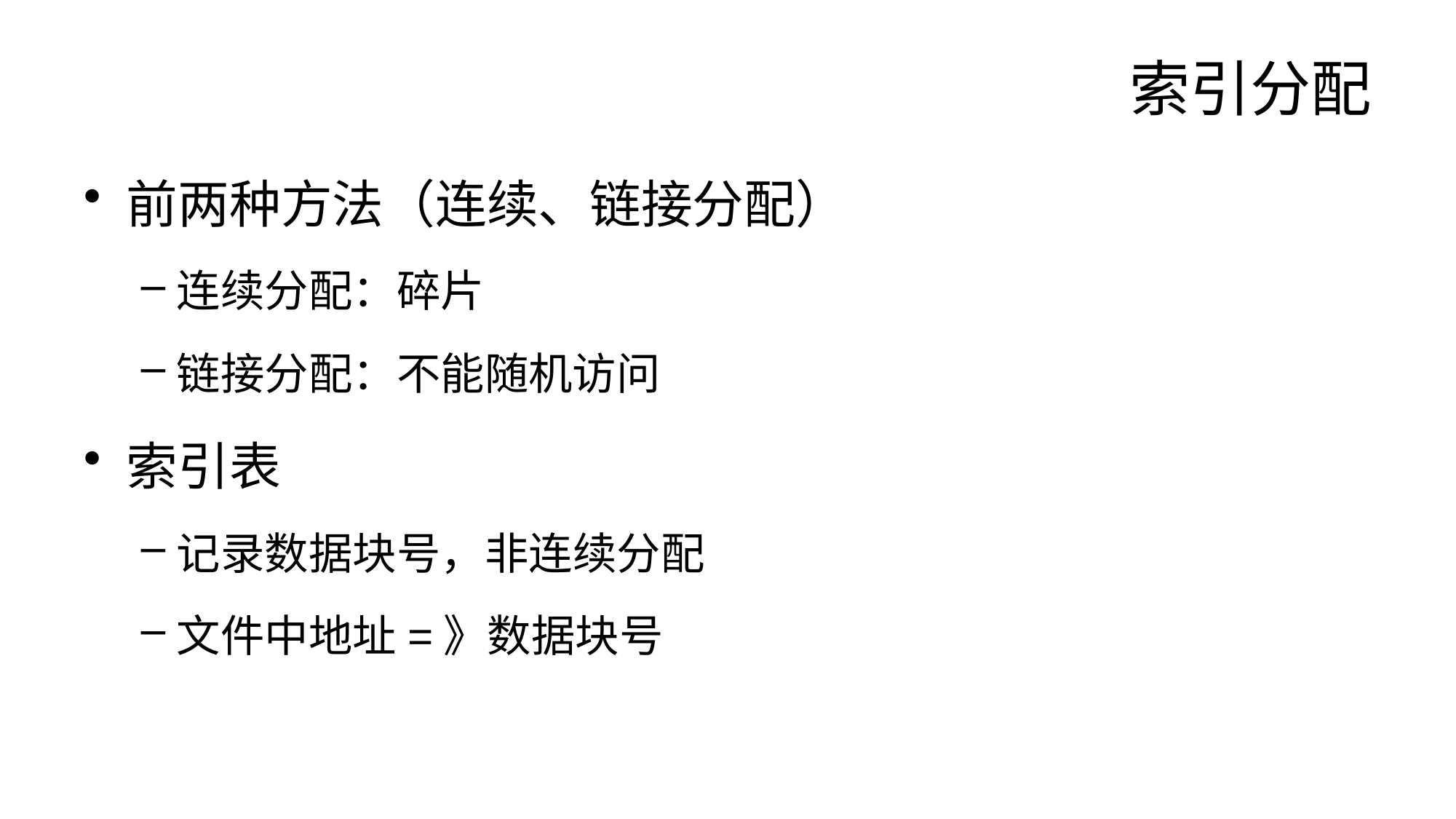

# 索引分配
前两种方法（连续、链接分配）
连续分配：碎片
链接分配：不能随机访问
索引表
记录数据块号，非连续分配
文件中地址=》数据块号